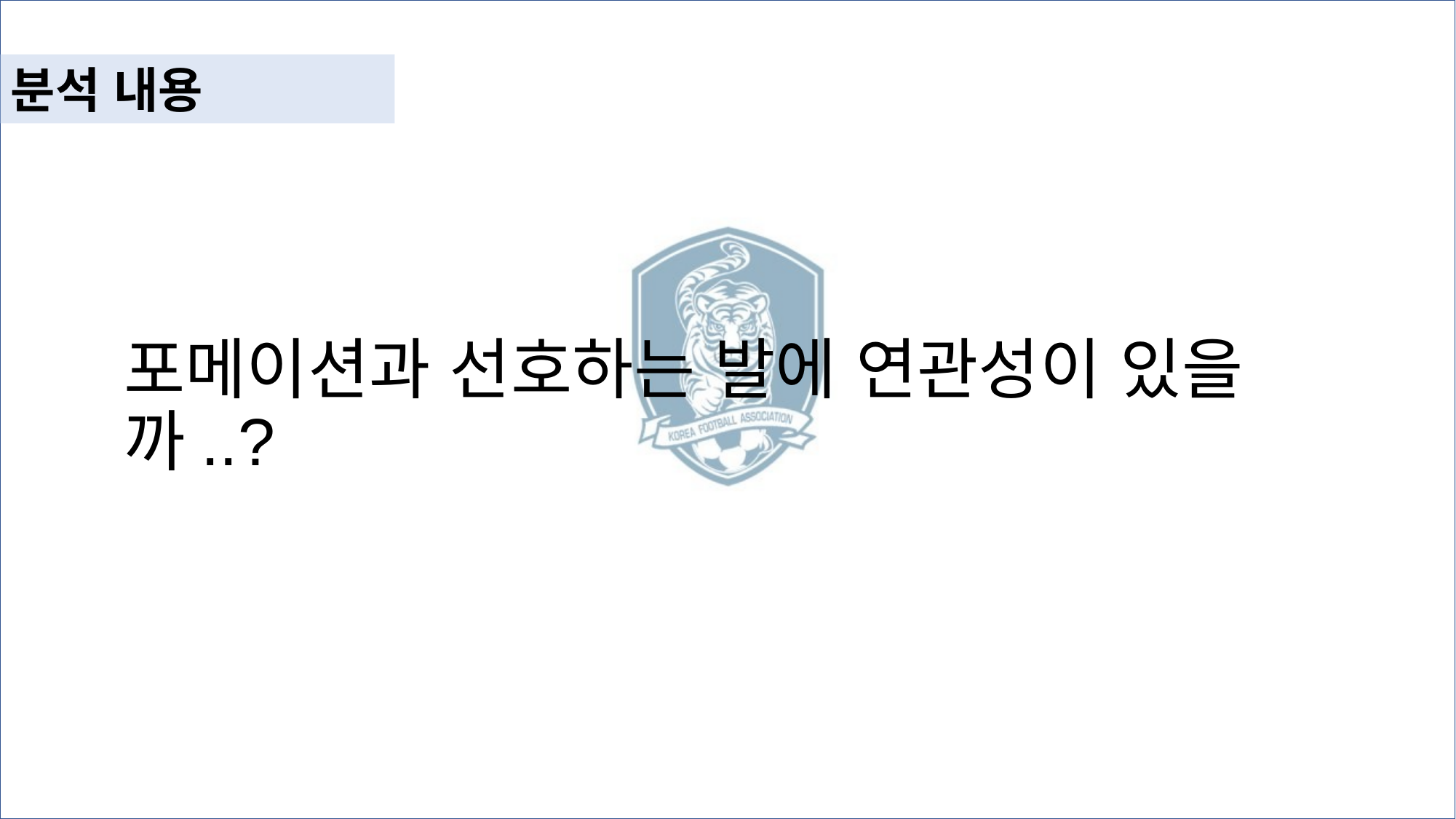

분석 내용
# 포메이션과 선호하는 발에 연관성이 있을까..?